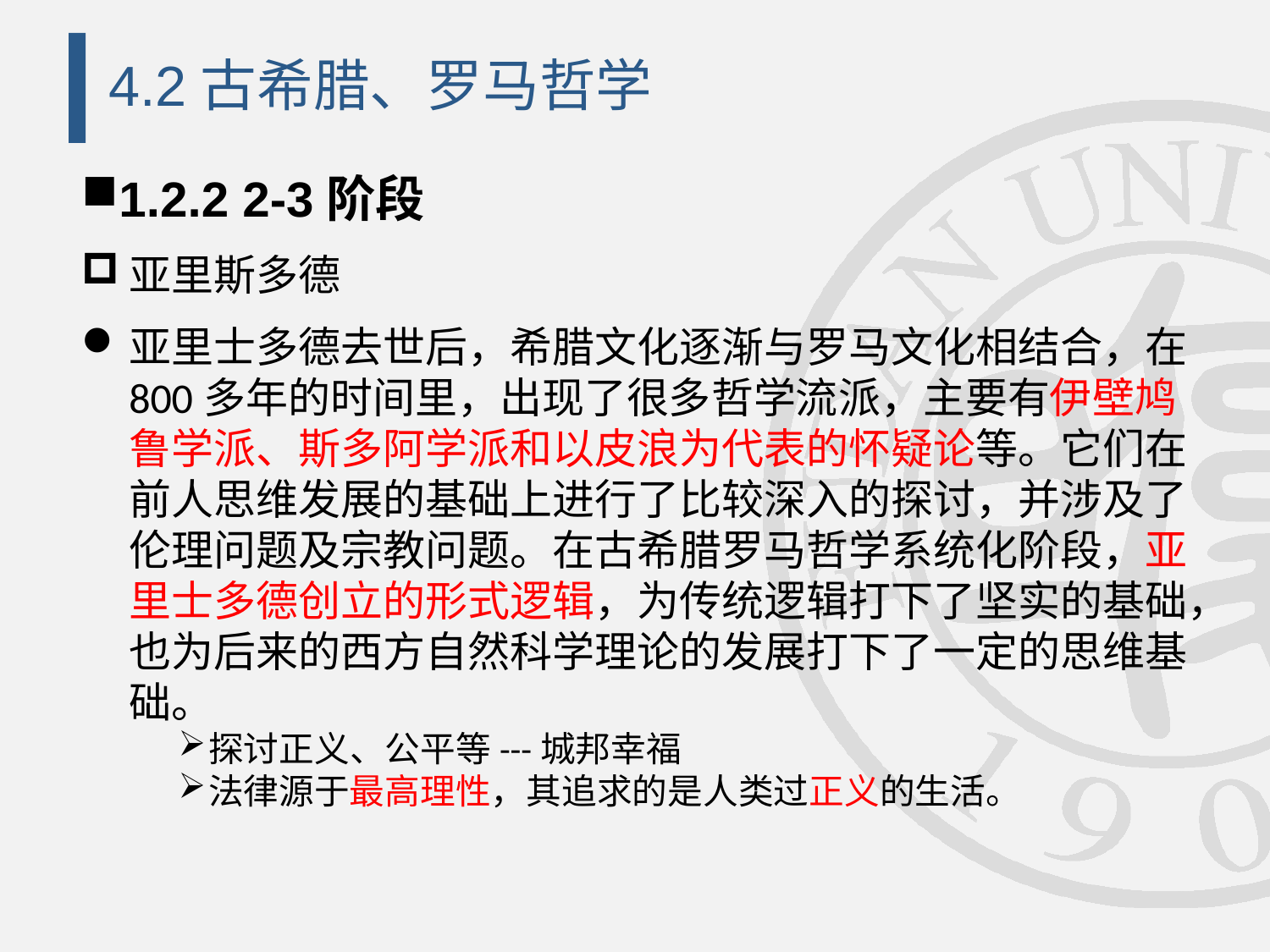

# 4.2古希腊、罗马哲学
1.2.2 2-3阶段
亚里斯多德
亚里士多德去世后，希腊文化逐渐与罗马文化相结合，在 800多年的时间里，出现了很多哲学流派，主要有伊壁鸠鲁学派、斯多阿学派和以皮浪为代表的怀疑论等。它们在前人思维发展的基础上进行了比较深入的探讨，并涉及了伦理问题及宗教问题。在古希腊罗马哲学系统化阶段，亚里士多德创立的形式逻辑，为传统逻辑打下了坚实的基础，也为后来的西方自然科学理论的发展打下了一定的思维基础。
探讨正义、公平等---城邦幸福
法律源于最高理性，其追求的是人类过正义的生活。